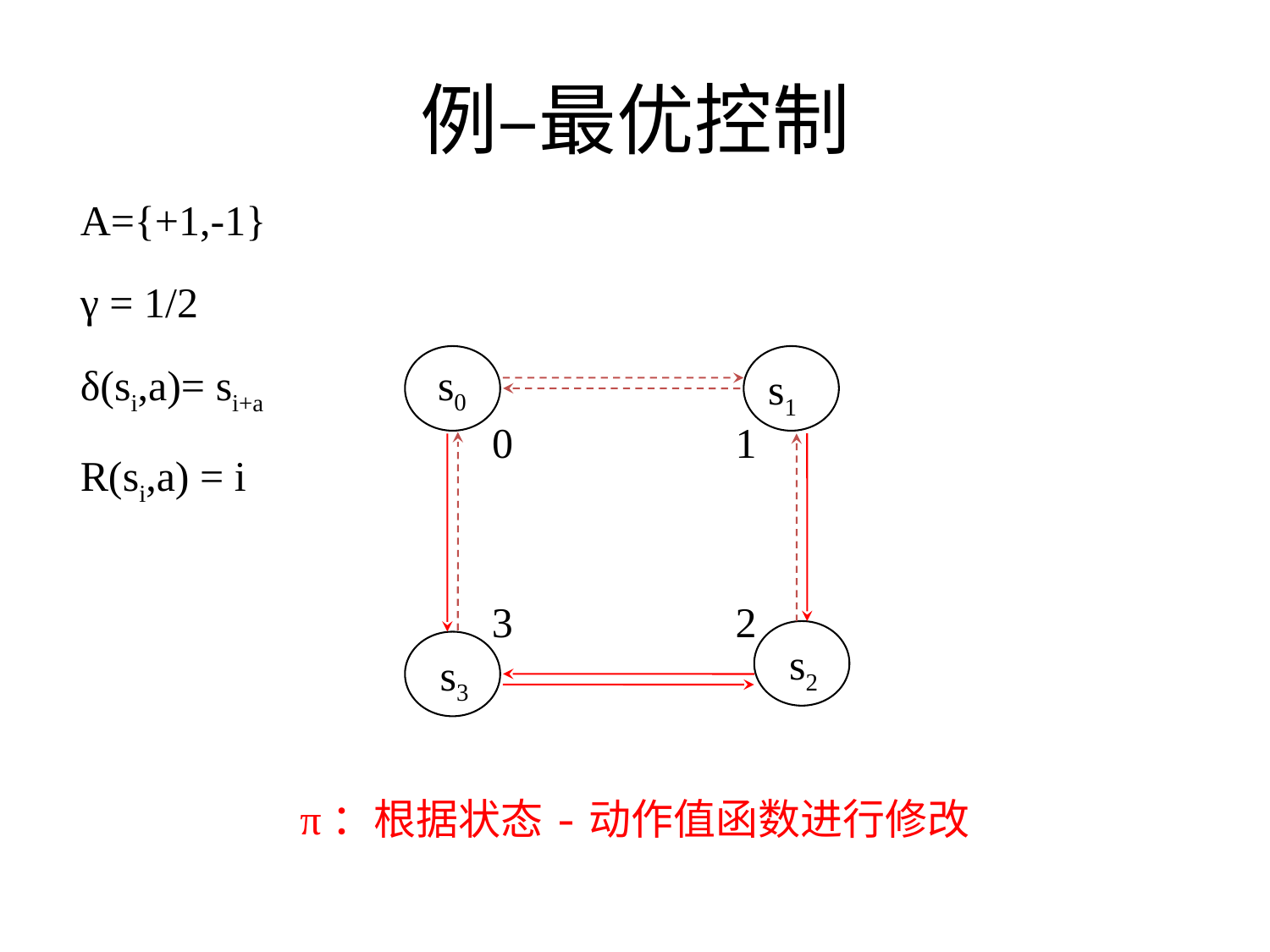

# 例–最优控制
A={+1,-1}
γ = 1/2
δ(si,a)= si+a
R(si,a) = i

s0
s1

0
1

3
2

s2
s3

π：根据状态-动作值函数进行修改